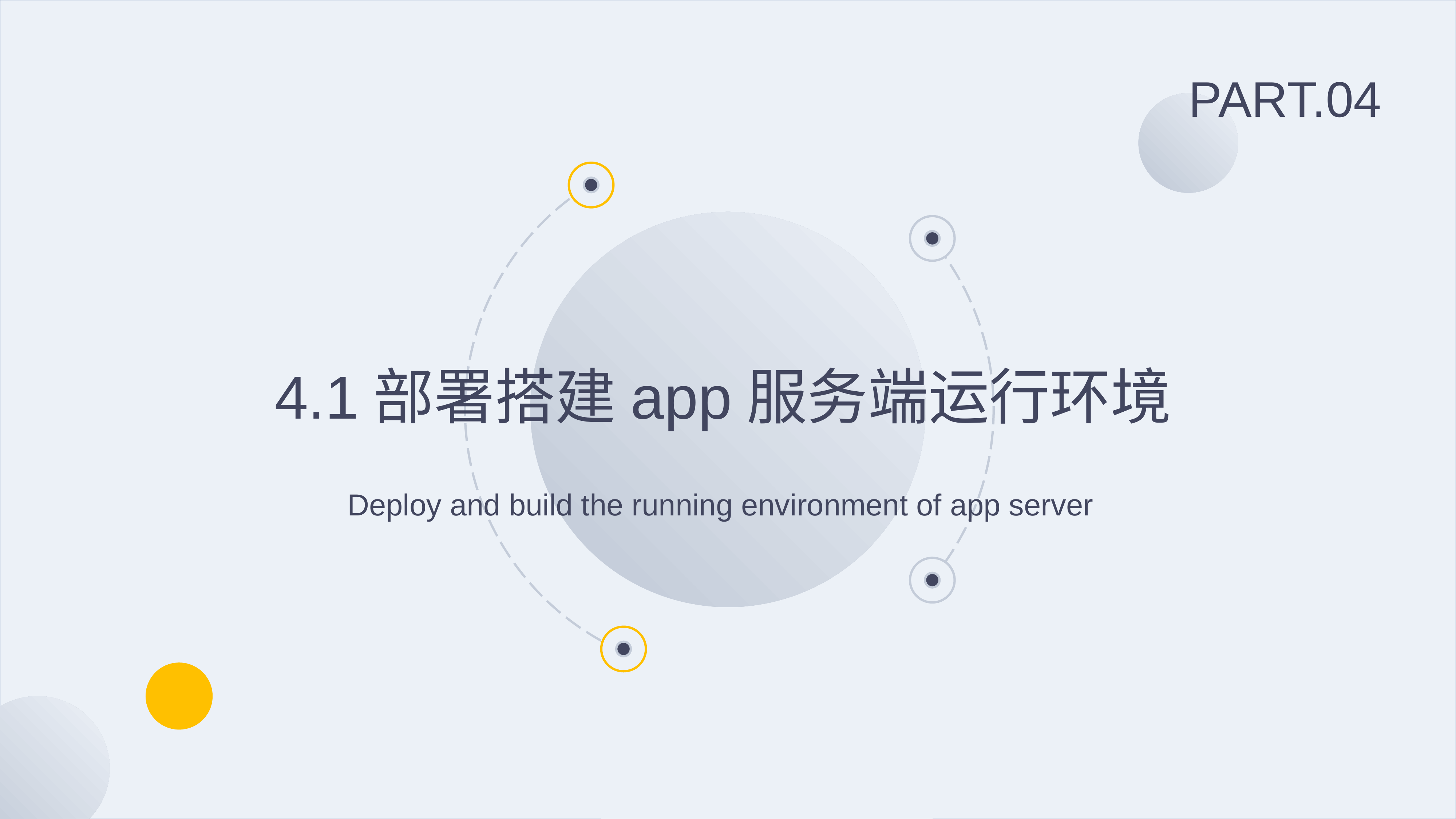

PART.04

4.1部署搭建app服务端运行环境
Deploy and build the running environment of app server